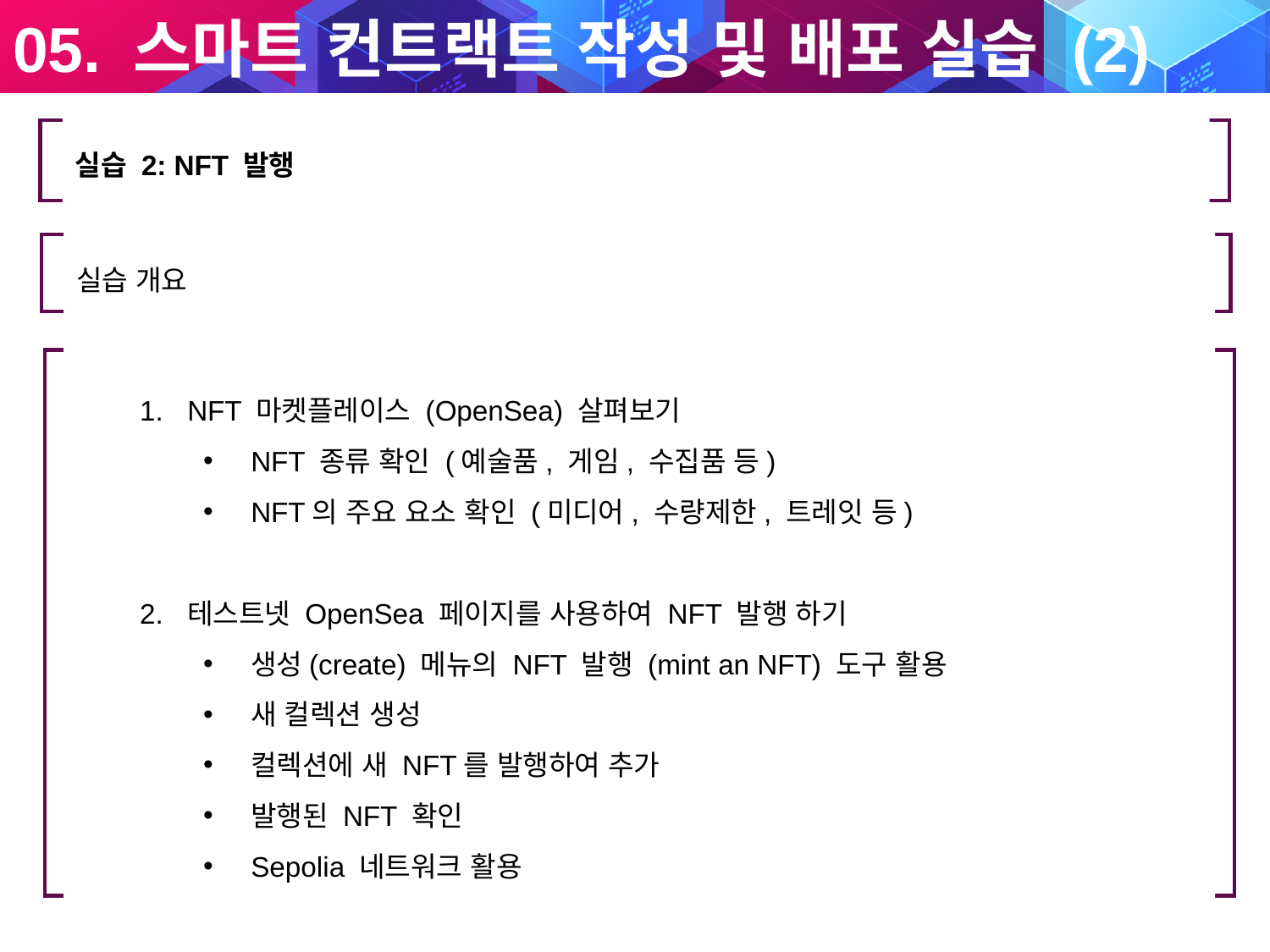

05. 스마트 컨트랙트 작성 및 배포 실습 (2)
실습 2: NFT 발행

실습 개요

NFT 마켓플레이스 (OpenSea) 살펴보기
NFT 종류 확인 (예술품, 게임, 수집품 등)
NFT의 주요 요소 확인 (미디어, 수량제한, 트레잇 등)
테스트넷 OpenSea 페이지를 사용하여 NFT 발행 하기
생성(create) 메뉴의 NFT 발행 (mint an NFT) 도구 활용
새 컬렉션 생성
컬렉션에 새 NFT를 발행하여 추가
발행된 NFT 확인
Sepolia 네트워크 활용